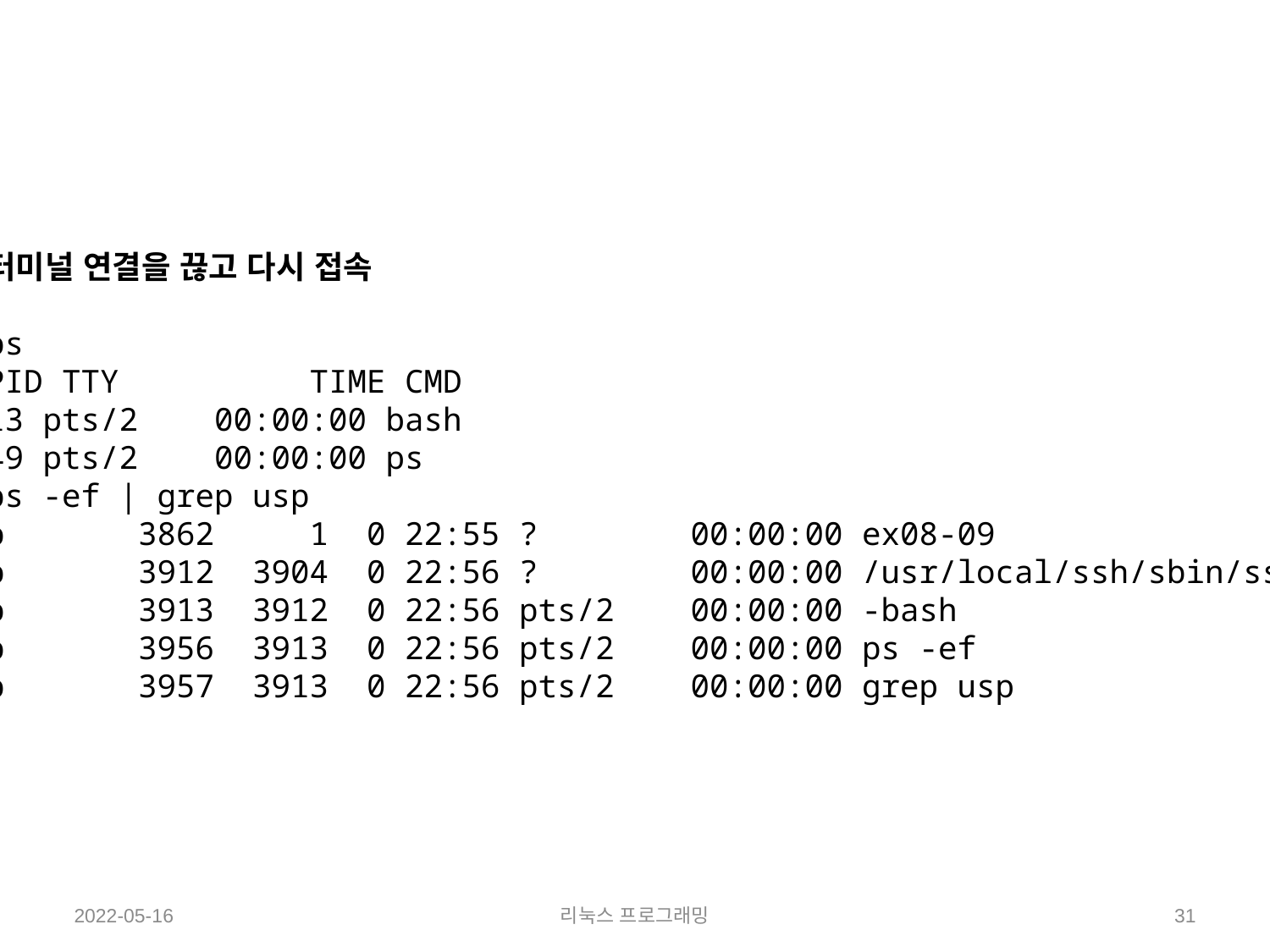

※터미널 연결을 끊고 다시 접속

$ ps
  PID TTY          TIME CMD
3913 pts/2    00:00:00 bash
3949 pts/2    00:00:00 ps
$ ps -ef | grep usp
usp       3862     1  0 22:55 ?        00:00:00 ex08-09
usp       3912  3904  0 22:56 ?        00:00:00 /usr/local/ssh/sbin/sshd
usp       3913  3912  0 22:56 pts/2    00:00:00 -bash
usp       3956  3913  0 22:56 pts/2    00:00:00 ps -ef
usp       3957  3913  0 22:56 pts/2    00:00:00 grep usp
$
2022-05-16
리눅스 프로그래밍
31